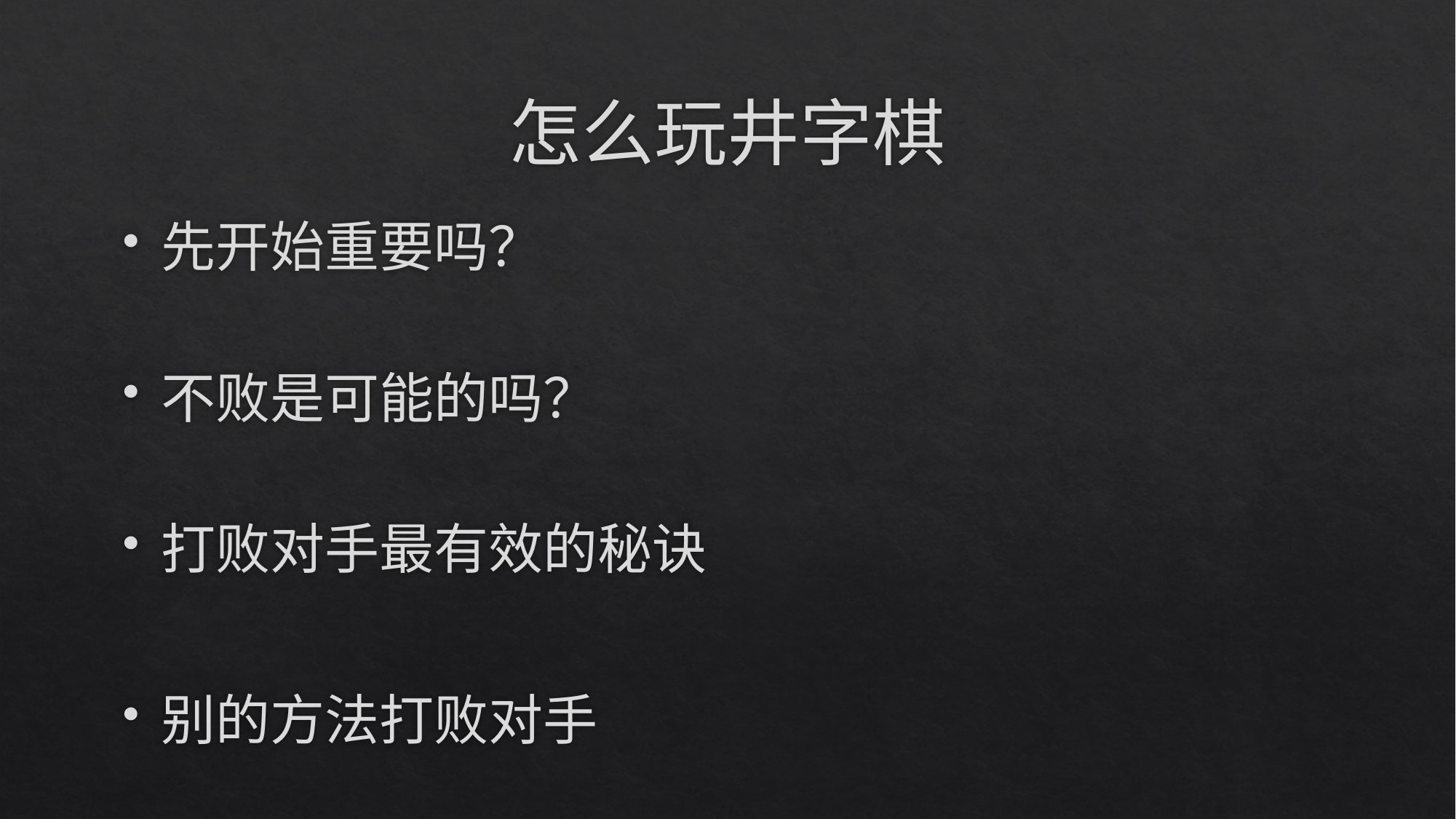

# 怎么玩井字棋
先开始重要吗？
不败是可能的吗？
打败对手最有效的秘诀

别的方法打败对手